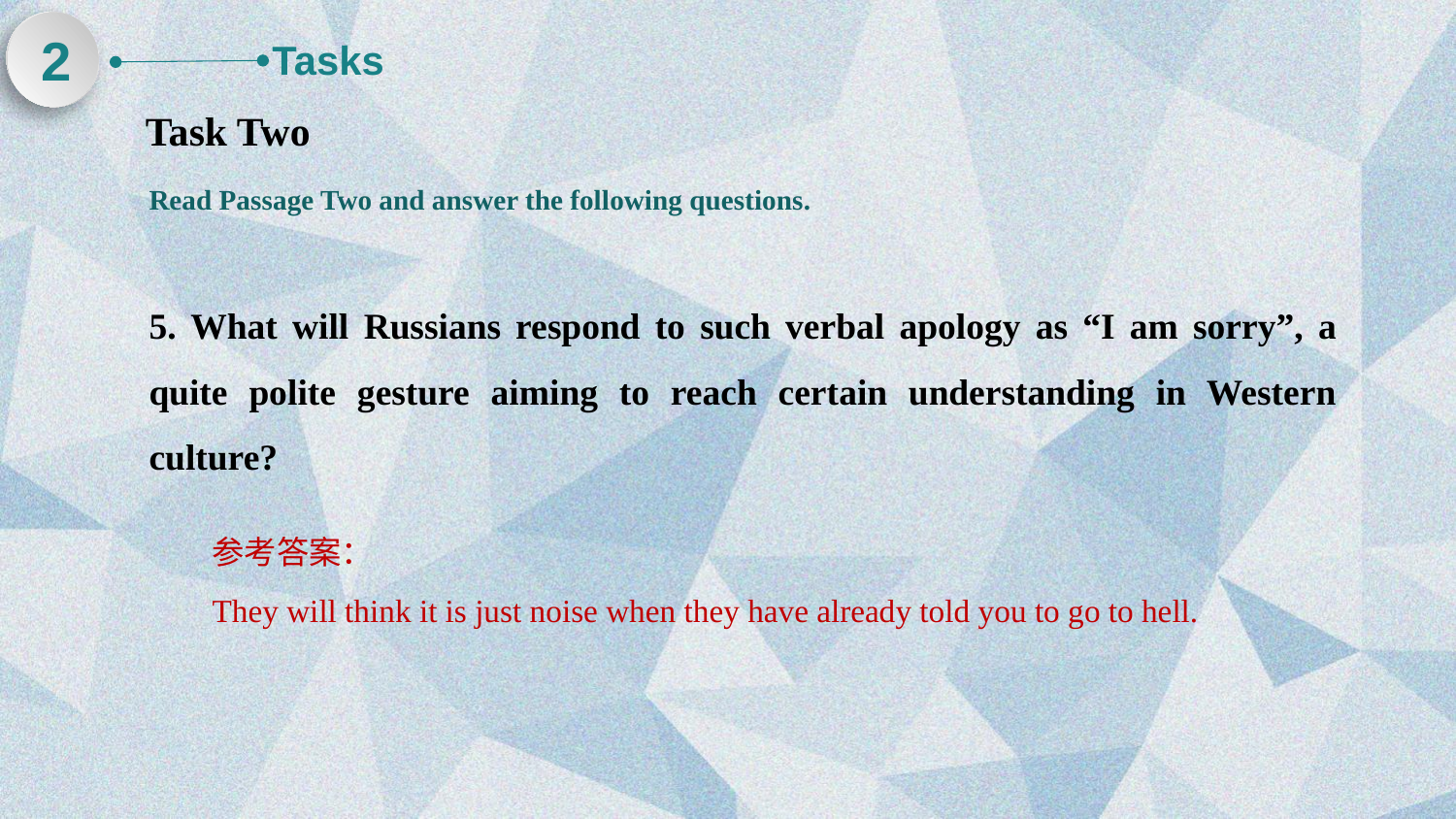

2
Tasks
Task Two
Read Passage Two and answer the following questions.
5. What will Russians respond to such verbal apology as “I am sorry”, a quite polite gesture aiming to reach certain understanding in Western culture?
参考答案：
They will think it is just noise when they have already told you to go to hell.